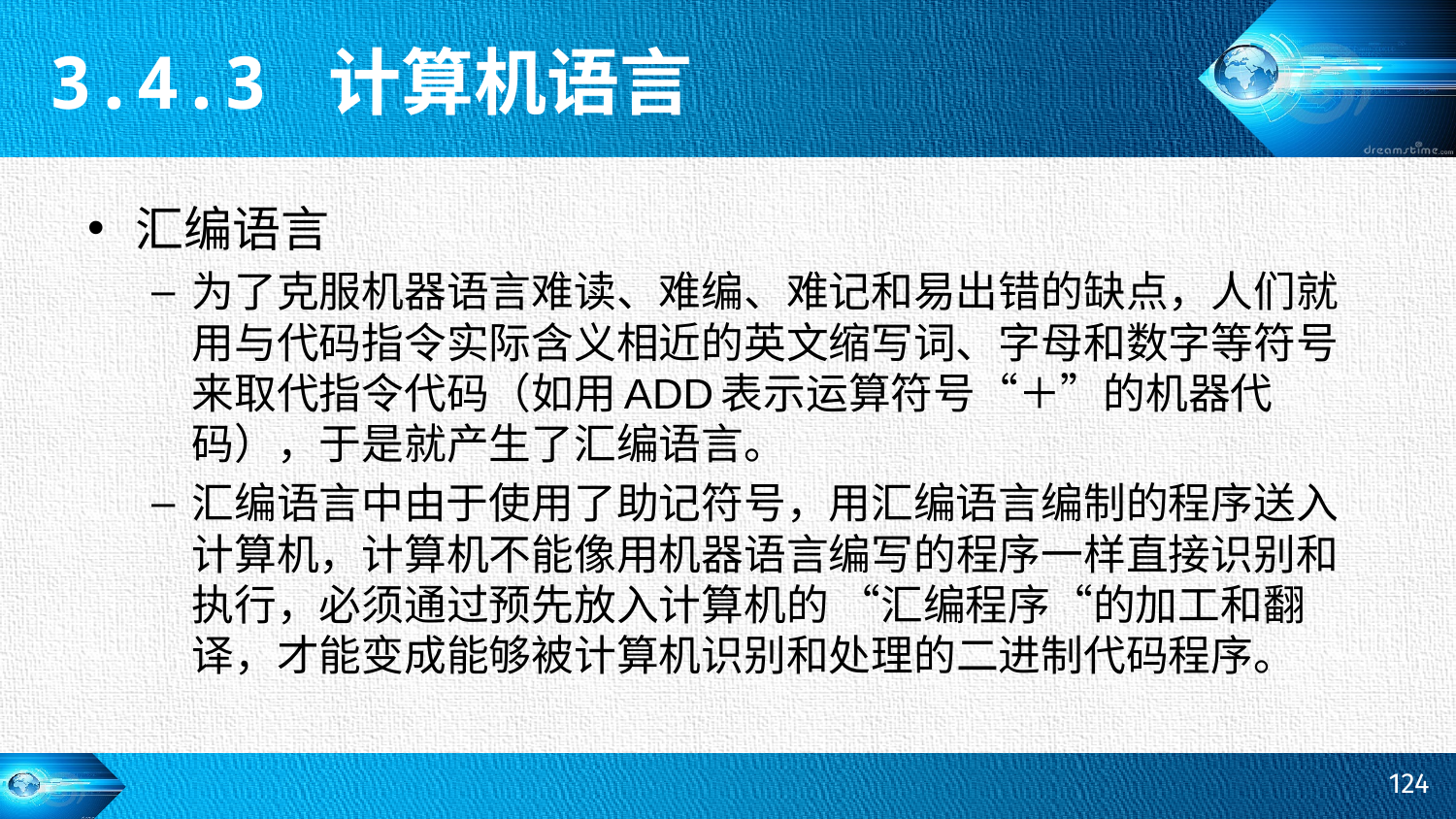

3.4.3 计算机语言
汇编语言
为了克服机器语言难读、难编、难记和易出错的缺点，人们就用与代码指令实际含义相近的英文缩写词、字母和数字等符号来取代指令代码（如用ADD表示运算符号“＋”的机器代码），于是就产生了汇编语言。
汇编语言中由于使用了助记符号，用汇编语言编制的程序送入计算机，计算机不能像用机器语言编写的程序一样直接识别和执行，必须通过预先放入计算机的 “汇编程序“的加工和翻译，才能变成能够被计算机识别和处理的二进制代码程序。
124